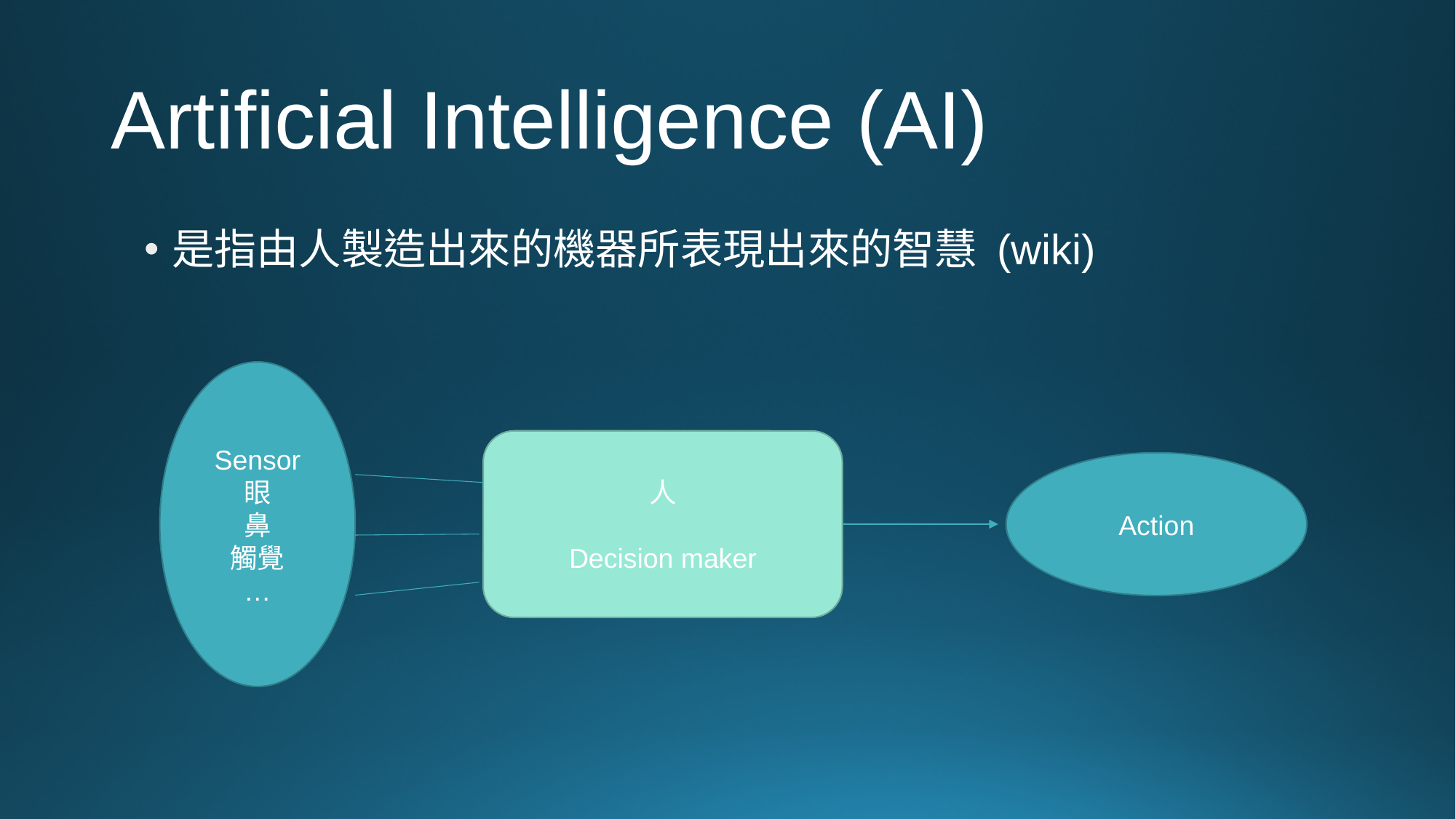

# Artificial Intelligence (AI)
是指由人製造出來的機器所表現出來的智慧 (wiki)
Sensor
眼
鼻
觸覺
…
人

Decision maker
Action